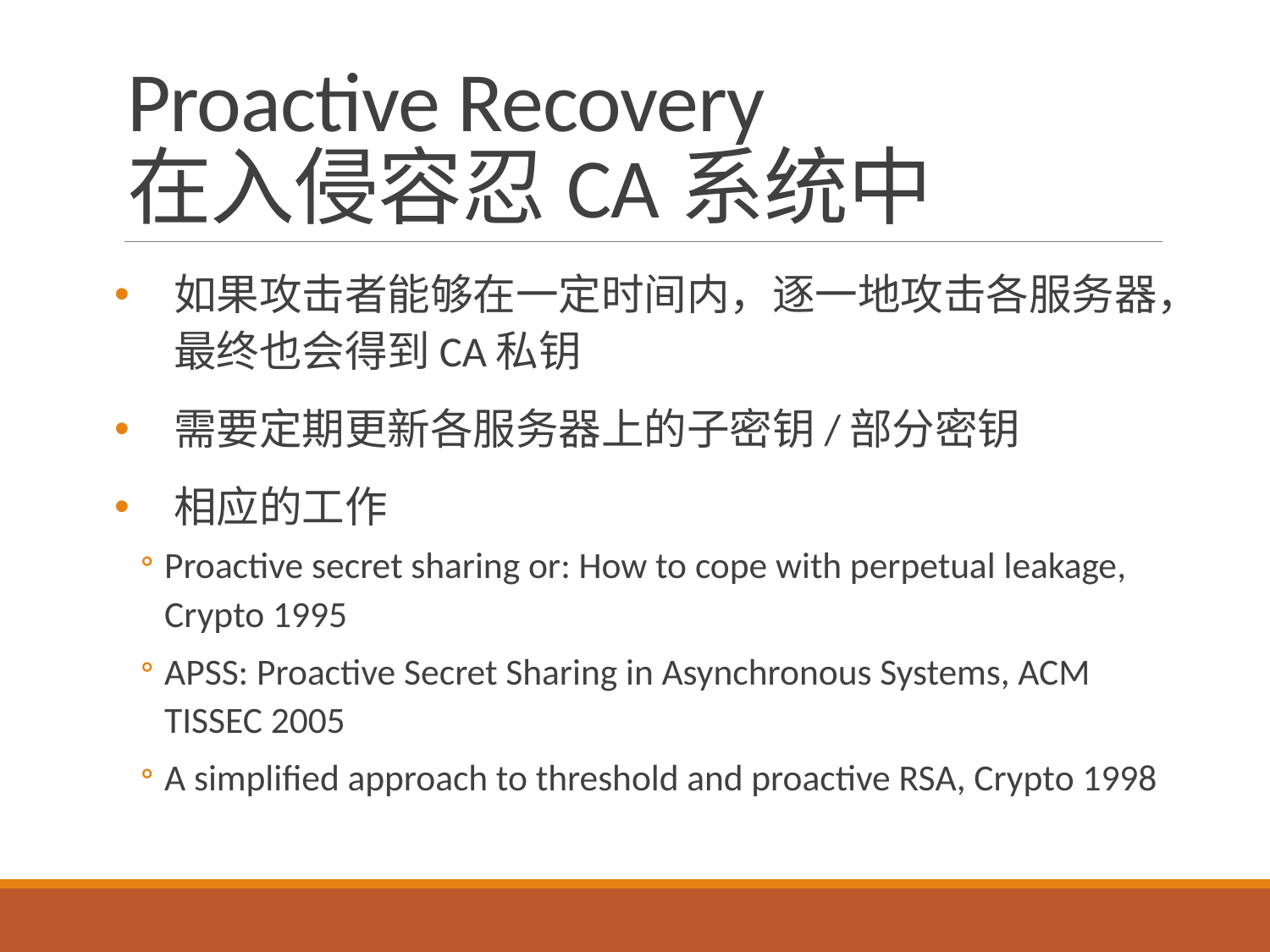

# Proactive Recovery 在入侵容忍CA系统中
如果攻击者能够在一定时间内，逐一地攻击各服务器，最终也会得到CA私钥
需要定期更新各服务器上的子密钥/部分密钥
相应的工作
Proactive secret sharing or: How to cope with perpetual leakage, Crypto 1995
APSS: Proactive Secret Sharing in Asynchronous Systems, ACM TISSEC 2005
A simplified approach to threshold and proactive RSA, Crypto 1998
31